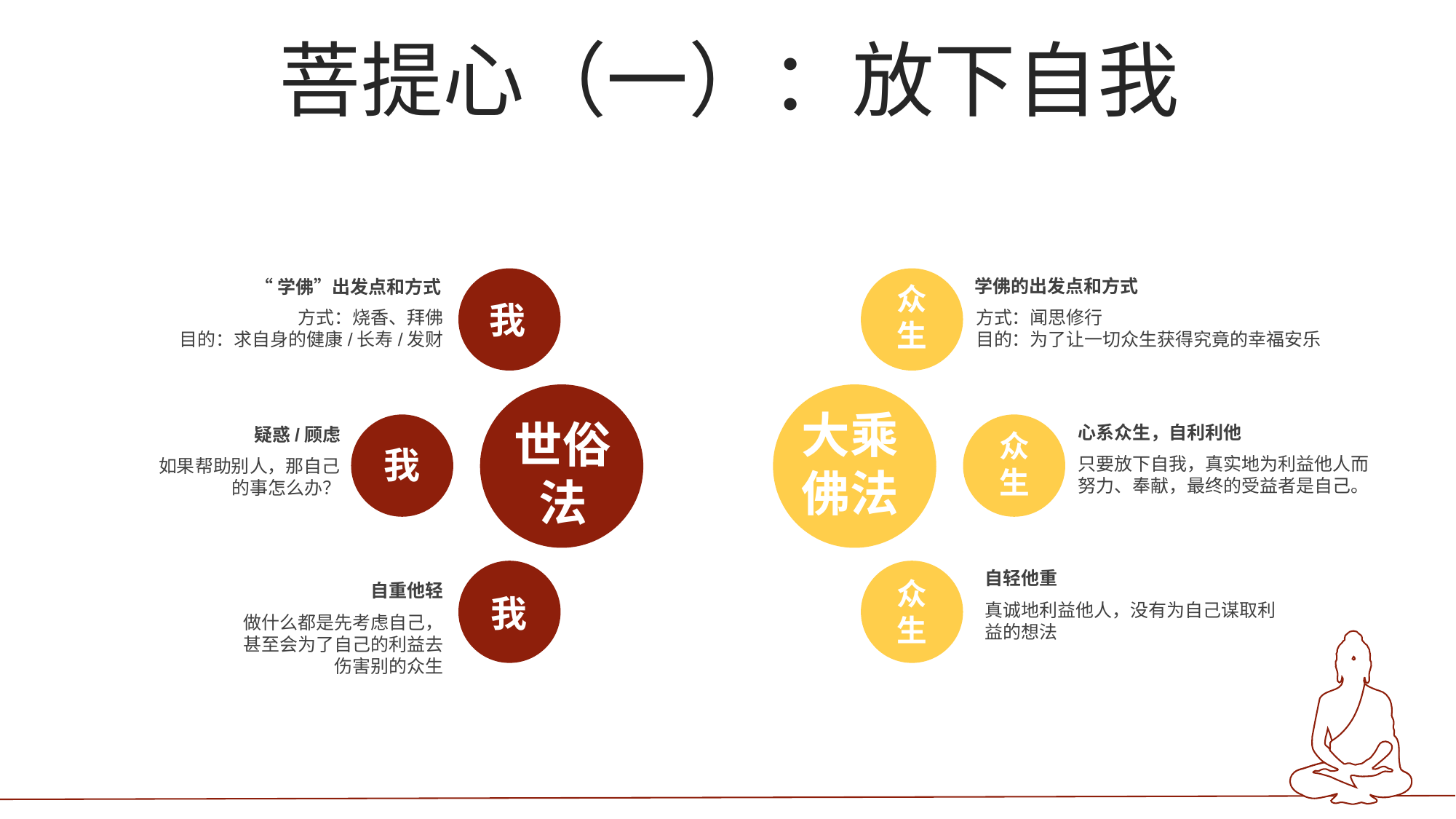

菩提心（一）：放下自我

学佛的出发点和方式
方式：闻思修行
目的：为了让一切众生获得究竟的幸福安乐
“学佛”出发点和方式
方式：烧香、拜佛
目的：求自身的健康/长寿/发财
众生
我
大乘佛法
世俗法
心系众生，自利利他
只要放下自我，真实地为利益他人而努力、奉献，最终的受益者是自己。
疑惑/顾虑
如果帮助别人，那自己的事怎么办？
众生
我
自轻他重
真诚地利益他人，没有为自己谋取利益的想法
众生
自重他轻
做什么都是先考虑自己，甚至会为了自己的利益去伤害别的众生
我